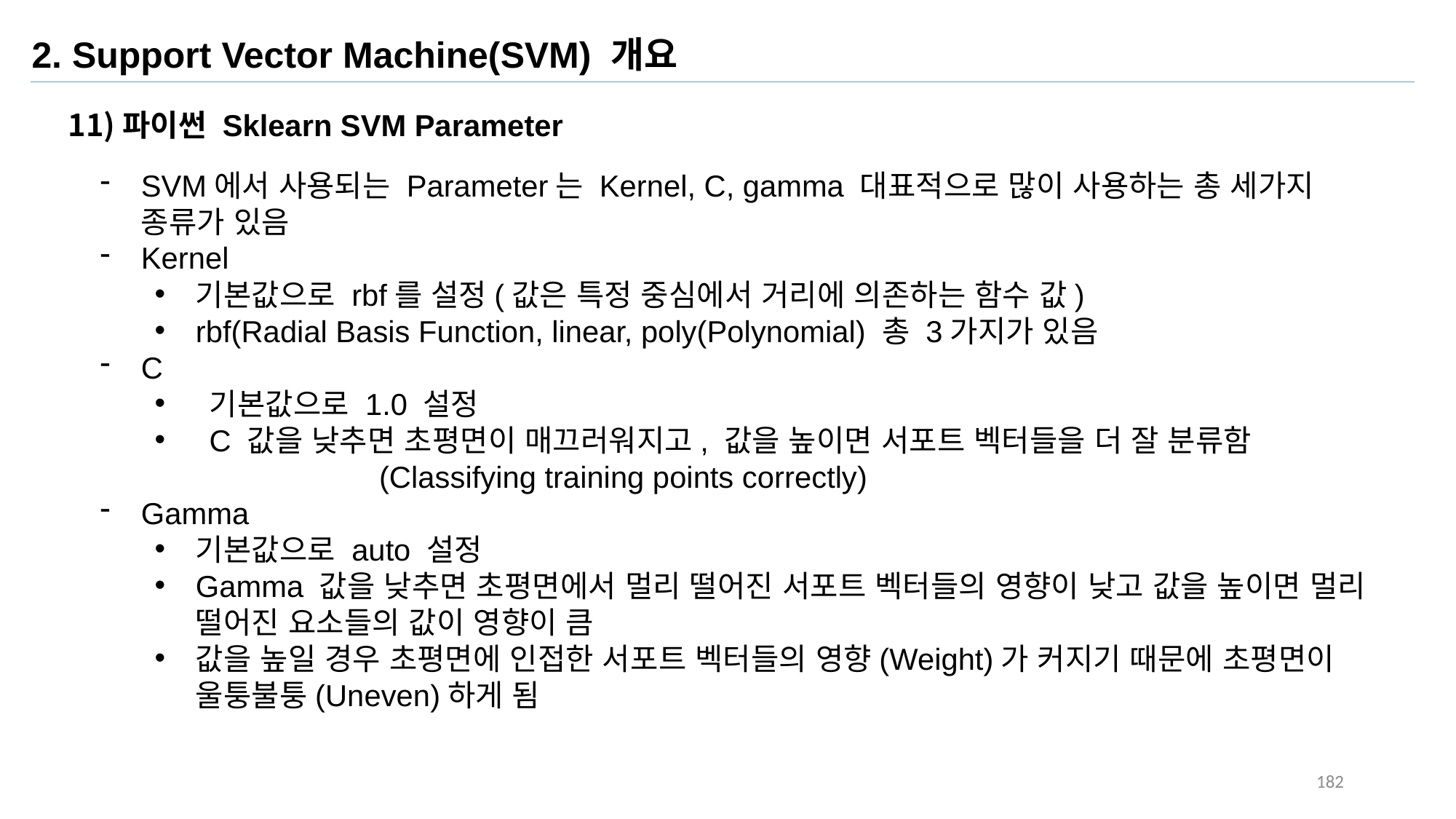

2. Support Vector Machine(SVM) 개요
파이썬 Sklearn SVM Parameter
SVM에서 사용되는 Parameter는 Kernel, C, gamma 대표적으로 많이 사용하는 총 세가지 종류가 있음
Kernel
기본값으로 rbf를 설정(값은 특정 중심에서 거리에 의존하는 함수 값)
rbf(Radial Basis Function, linear, poly(Polynomial) 총 3가지가 있음
C
기본값으로 1.0 설정
C 값을 낮추면 초평면이 매끄러워지고, 값을 높이면 서포트 벡터들을 더 잘 분류함                                     (Classifying training points correctly)
Gamma
기본값으로 auto 설정
Gamma 값을 낮추면 초평면에서 멀리 떨어진 서포트 벡터들의 영향이 낮고 값을 높이면 멀리 떨어진 요소들의 값이 영향이 큼
값을 높일 경우 초평면에 인접한 서포트 벡터들의 영향(Weight)가 커지기 때문에 초평면이 울퉁불퉁(Uneven)하게 됨

182